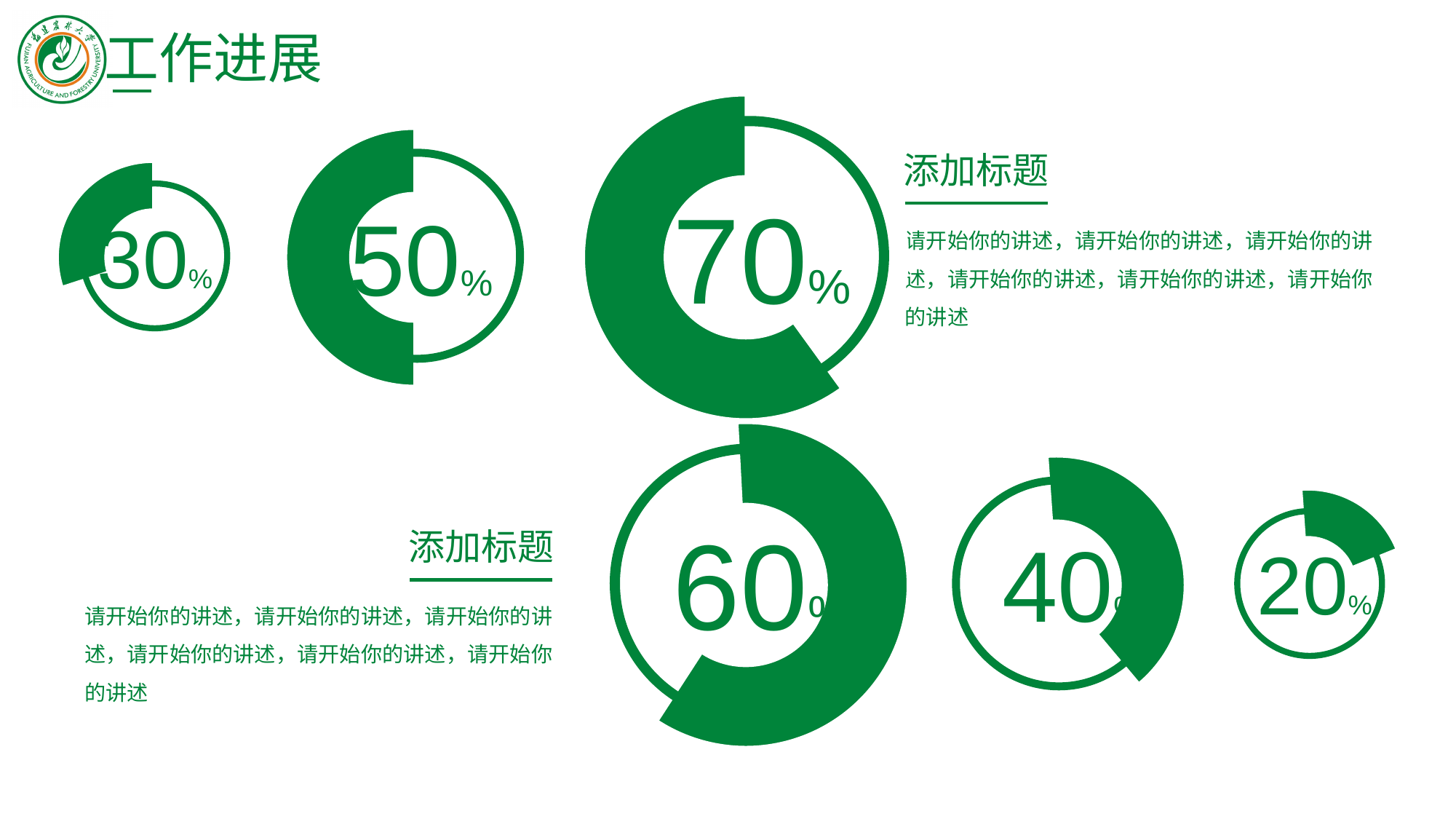

工作进展

### Chart

| Category | 销售额 |
|---|---|
| 第一季度 | 0.4 |
| 第二季度 | 0.6 |
| 第三季度 | None |
| 第四季度 | None |

### Chart

| Category | 销售额 |
|---|---|
| 第一季度 | 0.5 |
| 第二季度 | 0.5 |
| 第三季度 | None |
| 第四季度 | None |
添加标题
请开始你的讲述，请开始你的讲述，请开始你的讲述，请开始你的讲述，请开始你的讲述，请开始你的讲述

### Chart

| Category | 销售额 |
|---|---|
| 第一季度 | 0.7 |
| 第二季度 | 0.30000000000000004 |
| 第三季度 | None |
| 第四季度 | None |
70%
50%
30%

### Chart

| Category | 销售额 |
|---|---|
| 第一季度 | 0.4 |
| 第二季度 | 0.6 |
| 第三季度 | None |
| 第四季度 | None |

### Chart

| Category | 销售额 |
|---|---|
| 第一季度 | 0.6 |
| 第二季度 | 0.4 |
| 第三季度 | None |
| 第四季度 | None |

### Chart

| Category | 销售额 |
|---|---|
| 第一季度 | 0.8 |
| 第二季度 | 0.19999999999999996 |
| 第三季度 | None |
| 第四季度 | None |
60%

40%
添加标题
请开始你的讲述，请开始你的讲述，请开始你的讲述，请开始你的讲述，请开始你的讲述，请开始你的讲述
20%